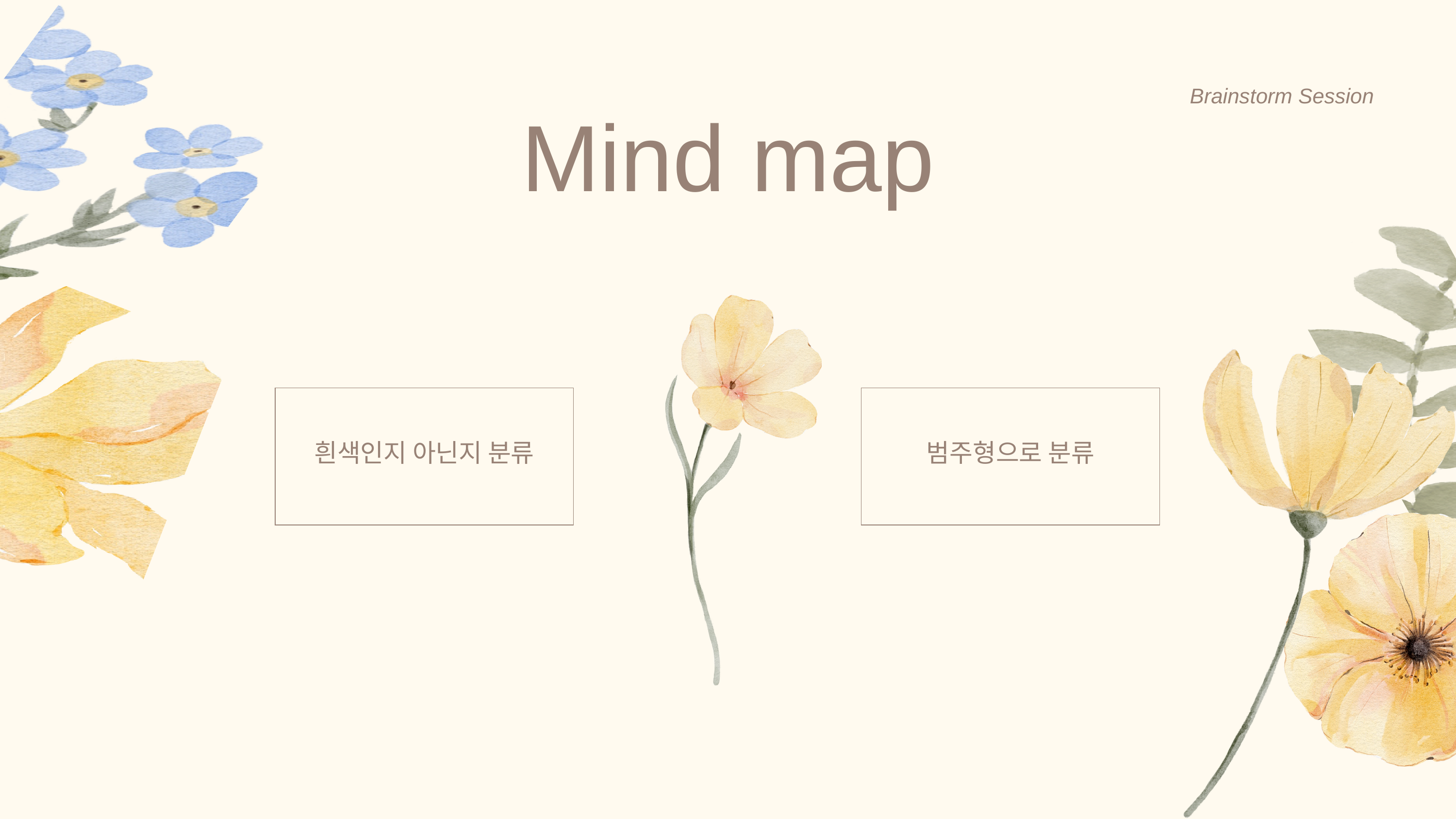

Brainstorm Session
Mind map

흰색인지 아닌지 분류

범주형으로 분류